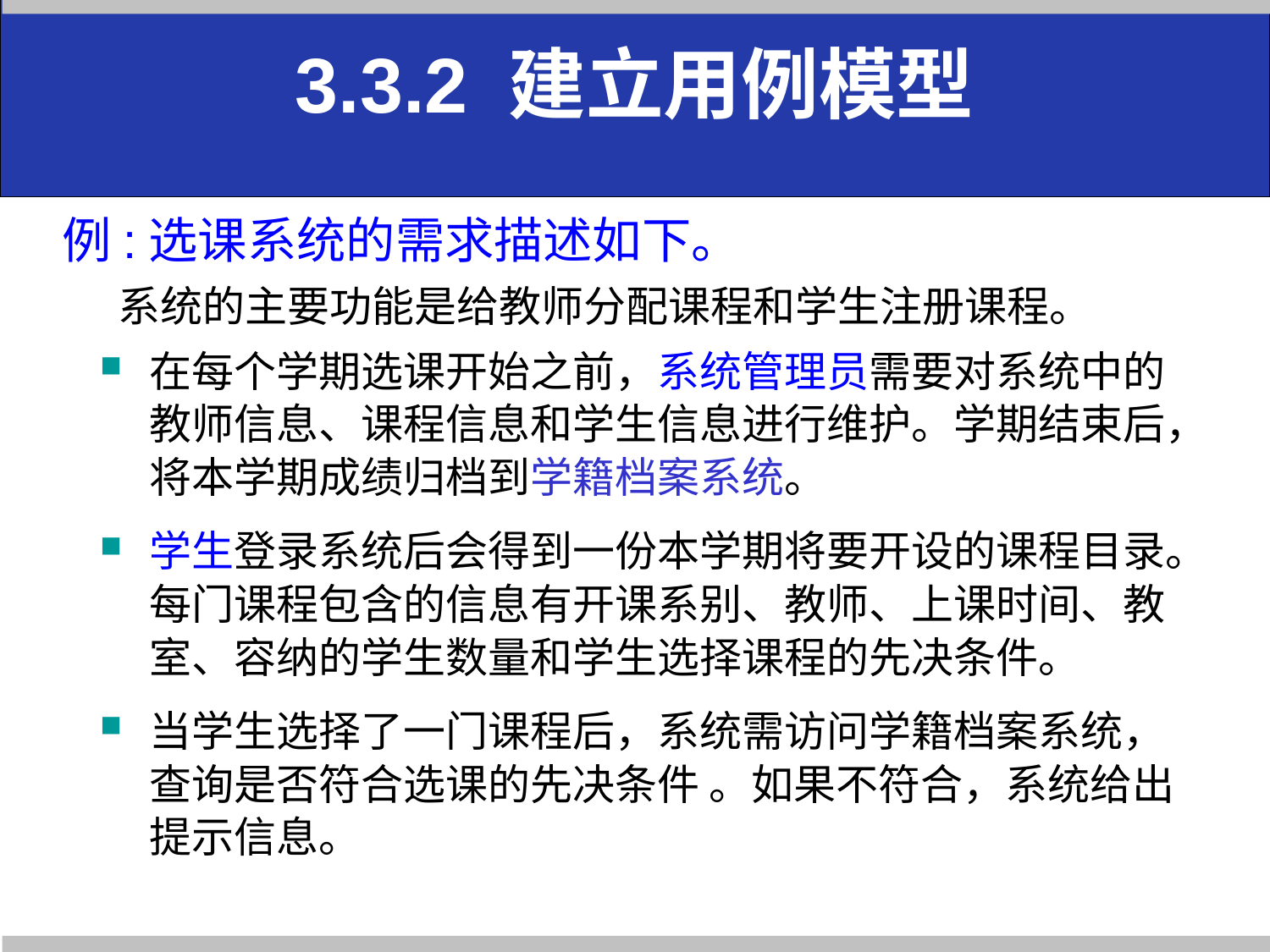

3.3.2 建立用例模型
例:选课系统的需求描述如下。
    系统的主要功能是给教师分配课程和学生注册课程。
在每个学期选课开始之前，系统管理员需要对系统中的教师信息、课程信息和学生信息进行维护。学期结束后，将本学期成绩归档到学籍档案系统。
学生登录系统后会得到一份本学期将要开设的课程目录。每门课程包含的信息有开课系别、教师、上课时间、教室、容纳的学生数量和学生选择课程的先决条件。
当学生选择了一门课程后，系统需访问学籍档案系统，查询是否符合选课的先决条件 。如果不符合，系统给出提示信息。
164